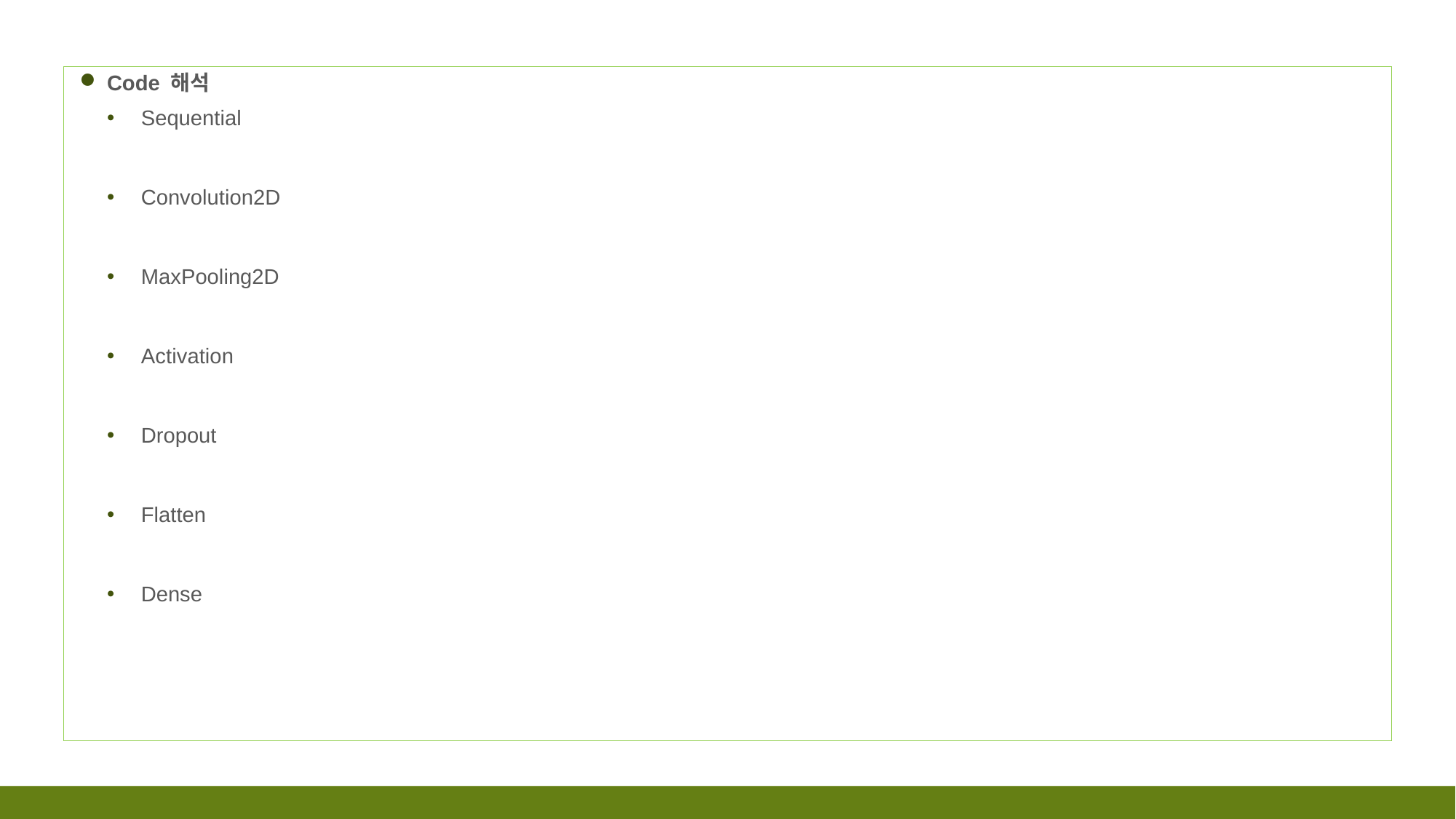

Code 해석
Sequential

Convolution2D

MaxPooling2D

Activation

Dropout

Flatten

Dense